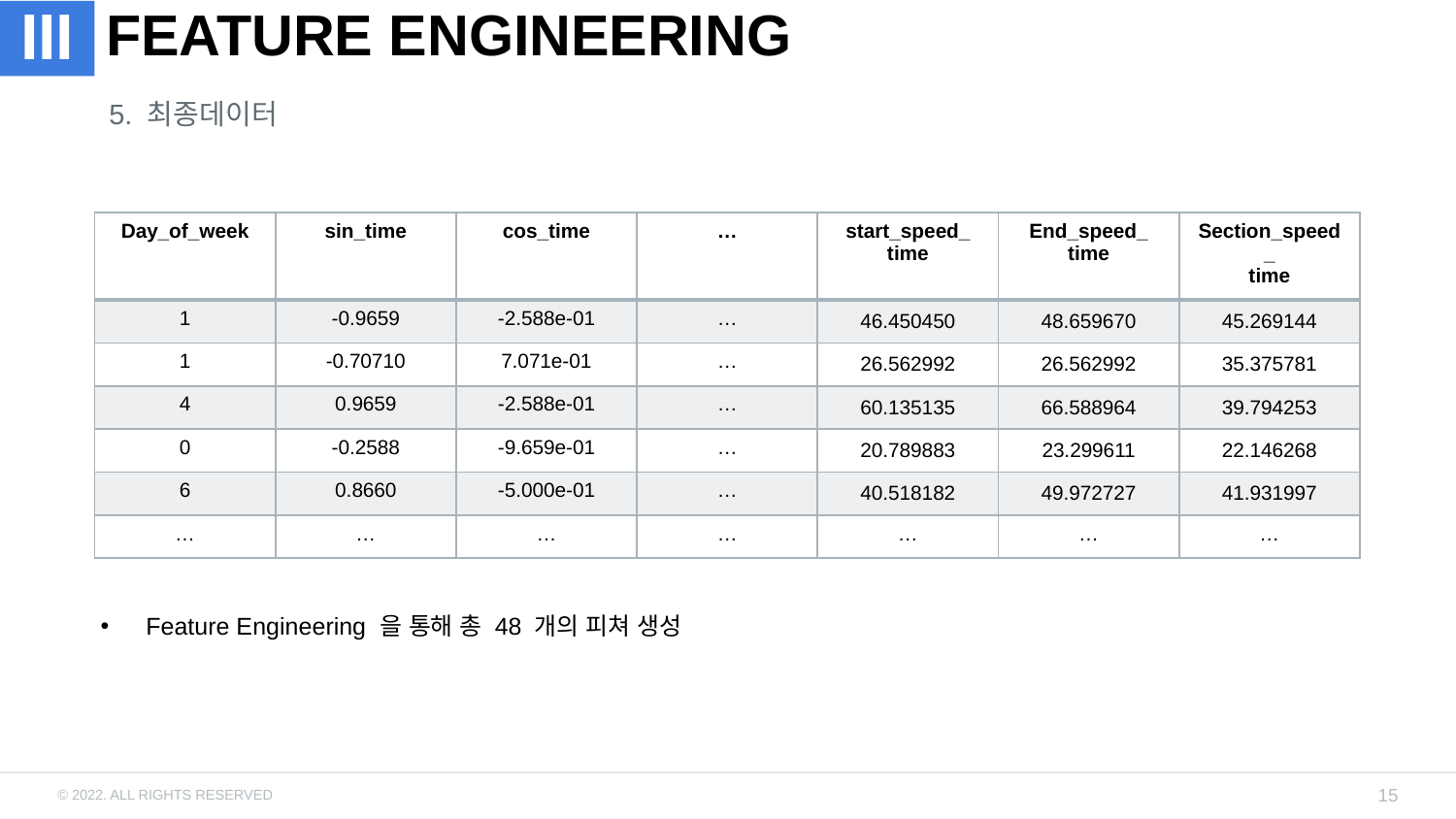

# FEATURE ENGINEERING
III
5. 최종데이터

| Day\_of\_week | sin\_time | cos\_time | … | start\_speed\_ time | End\_speed\_ time | Section\_speed\_ time |
| --- | --- | --- | --- | --- | --- | --- |
| 1 | -0.9659 | -2.588e-01 | … | 46.450450 | 48.659670 | 45.269144 |
| 1 | -0.70710 | 7.071e-01 | … | 26.562992 | 26.562992 | 35.375781 |
| 4 | 0.9659 | -2.588e-01 | … | 60.135135 | 66.588964 | 39.794253 |
| 0 | -0.2588 | -9.659e-01 | … | 20.789883 | 23.299611 | 22.146268 |
| 6 | 0.8660 | -5.000e-01 | … | 40.518182 | 49.972727 | 41.931997 |
| … | … | … | … | … | … | … |
Feature Engineering 을 통해 총 48 개의 피쳐 생성
15
© 2022. ALL RIGHTS RESERVED